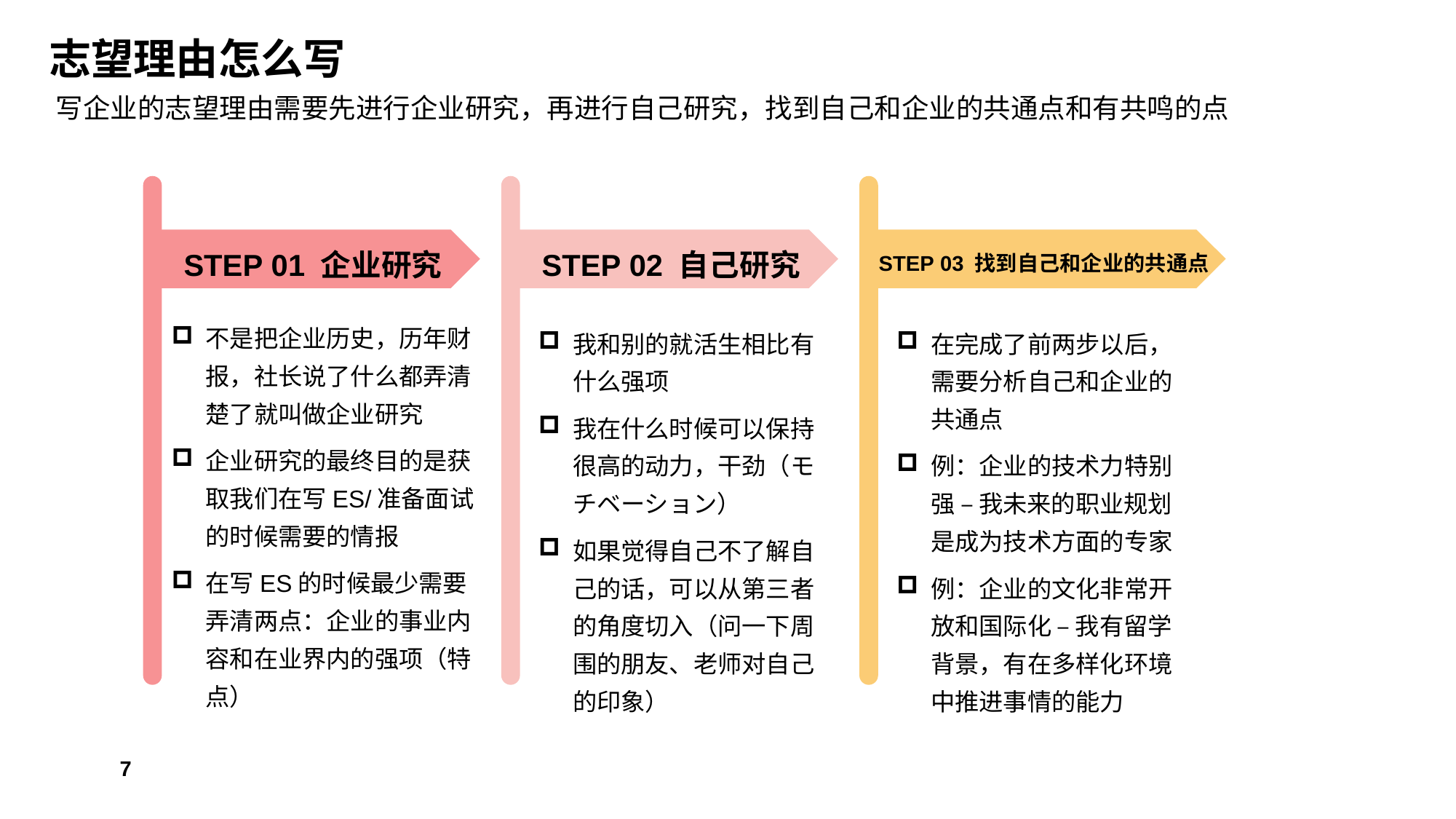

# 志望理由怎么写
写企业的志望理由需要先进行企业研究，再进行自己研究，找到自己和企业的共通点和有共鸣的点

STEP 01 企业研究
STEP 02 自己研究
STEP 03 找到自己和企业的共通点
不是把企业历史，历年财报，社长说了什么都弄清楚了就叫做企业研究
企业研究的最终目的是获取我们在写ES/准备面试的时候需要的情报
在写ES的时候最少需要弄清两点：企业的事业内容和在业界内的强项（特点）
我和别的就活生相比有什么强项
我在什么时候可以保持很高的动力，干劲（モチベーション）
如果觉得自己不了解自己的话，可以从第三者的角度切入（问一下周围的朋友、老师对自己的印象）
在完成了前两步以后，需要分析自己和企业的共通点
例：企业的技术力特别强 – 我未来的职业规划是成为技术方面的专家
例：企业的文化非常开放和国际化 – 我有留学背景，有在多样化环境中推进事情的能力
7